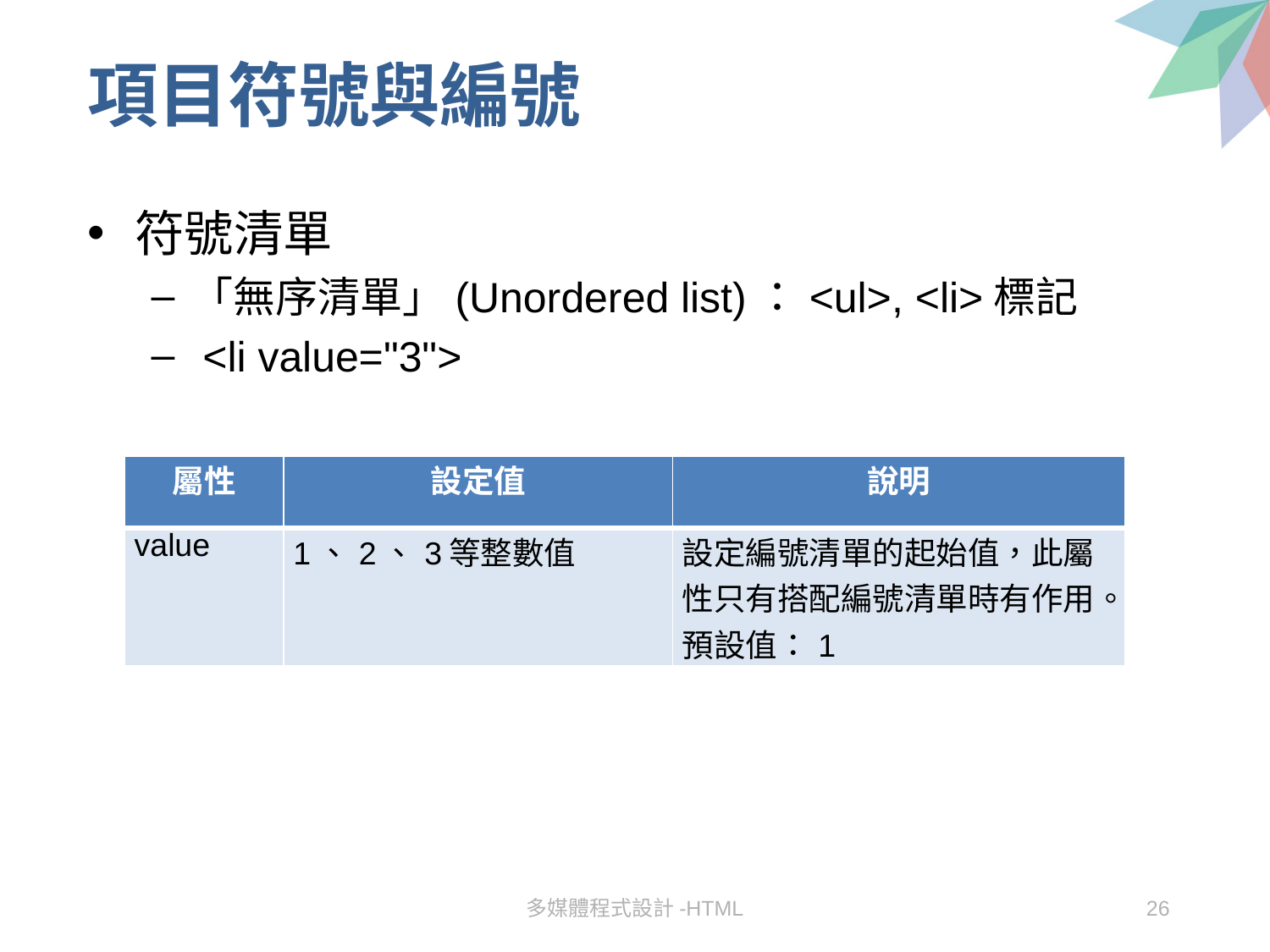

# 項目符號與編號
符號清單
「無序清單」(Unordered list)：<ul>, <li>標記
 <li value="3">

| 屬性 | 設定值 | 說明 |
| --- | --- | --- |
| value | 1、2、3等整數值 | 設定編號清單的起始值，此屬性只有搭配編號清單時有作用。預設值：1 |
多媒體程式設計-HTML
26